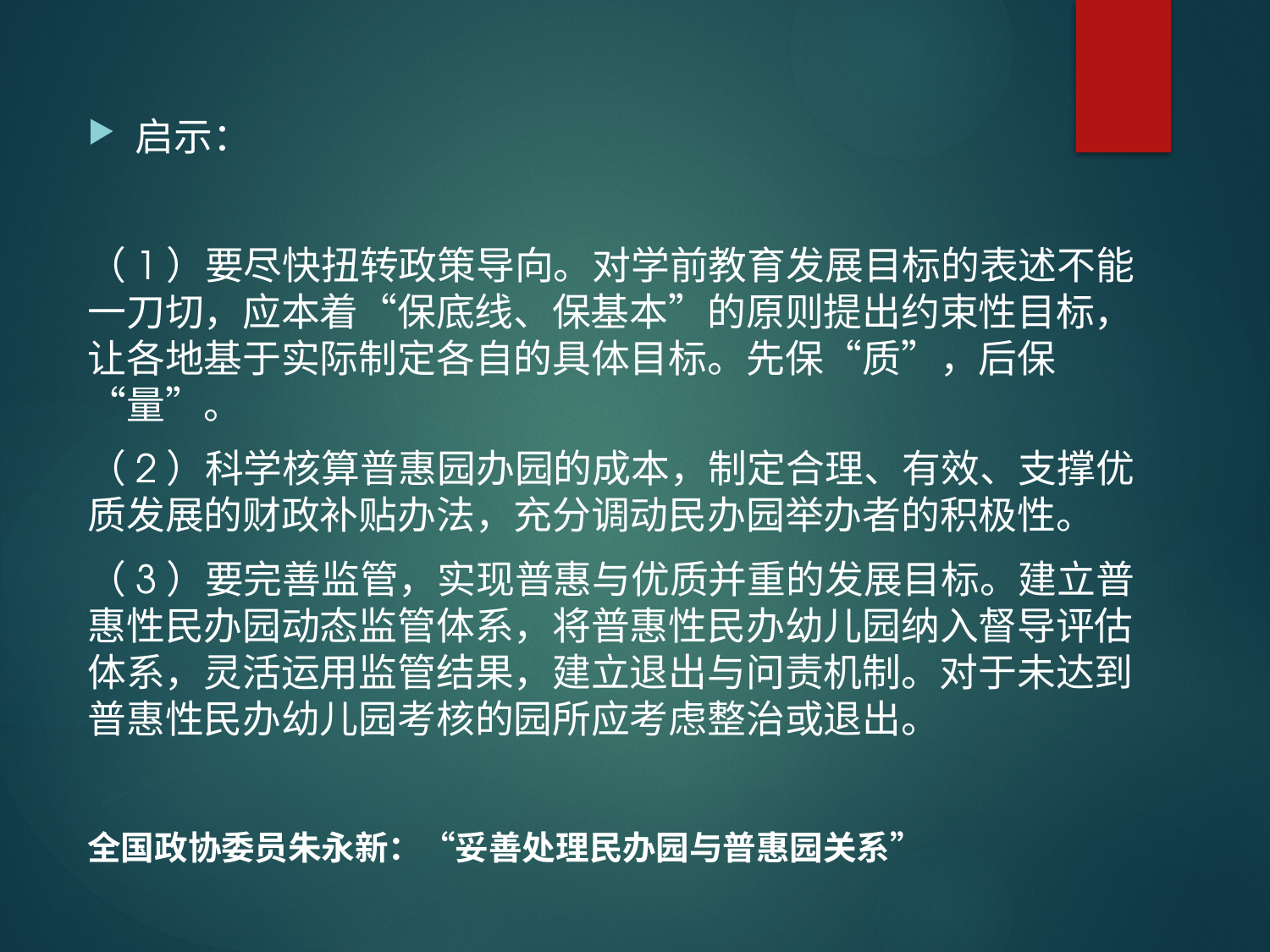

启示：

（1）要尽快扭转政策导向。对学前教育发展目标的表述不能一刀切，应本着“保底线、保基本”的原则提出约束性目标，让各地基于实际制定各自的具体目标。先保“质”，后保“量”。
（2）科学核算普惠园办园的成本，制定合理、有效、支撑优质发展的财政补贴办法，充分调动民办园举办者的积极性。
（3）要完善监管，实现普惠与优质并重的发展目标。建立普惠性民办园动态监管体系，将普惠性民办幼儿园纳入督导评估体系，灵活运用监管结果，建立退出与问责机制。对于未达到普惠性民办幼儿园考核的园所应考虑整治或退出。

全国政协委员朱永新：“妥善处理民办园与普惠园关系”